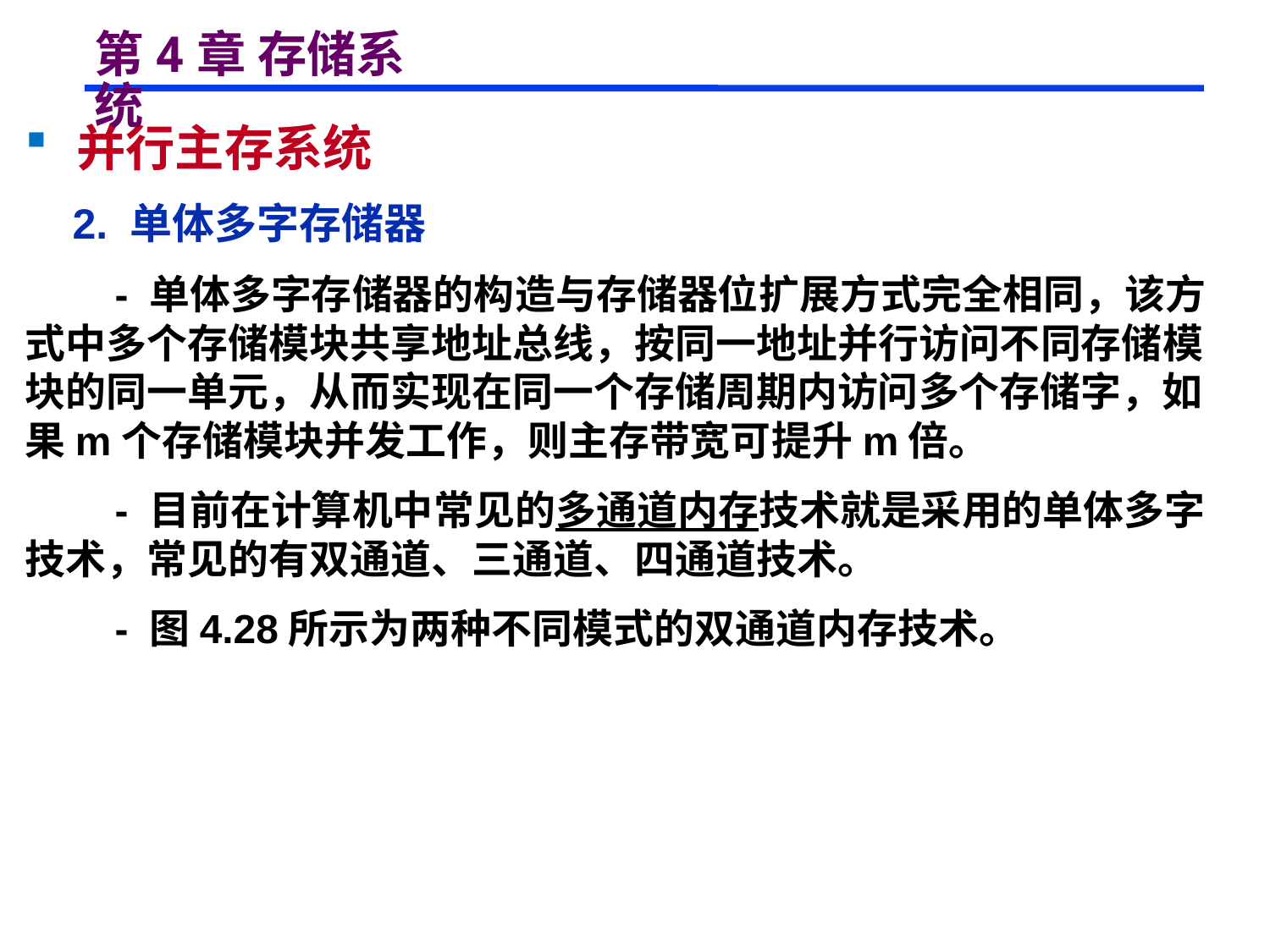

# 第4章 存储系统
 并行主存系统
    2. 单体多字存储器
        - 单体多字存储器的构造与存储器位扩展方式完全相同，该方式中多个存储模块共享地址总线，按同一地址并行访问不同存储模块的同一单元，从而实现在同一个存储周期内访问多个存储字，如果m个存储模块并发工作，则主存带宽可提升m倍。
        - 目前在计算机中常见的多通道内存技术就是采用的单体多字技术，常见的有双通道、三通道、四通道技术。
        - 图4.28所示为两种不同模式的双通道内存技术。